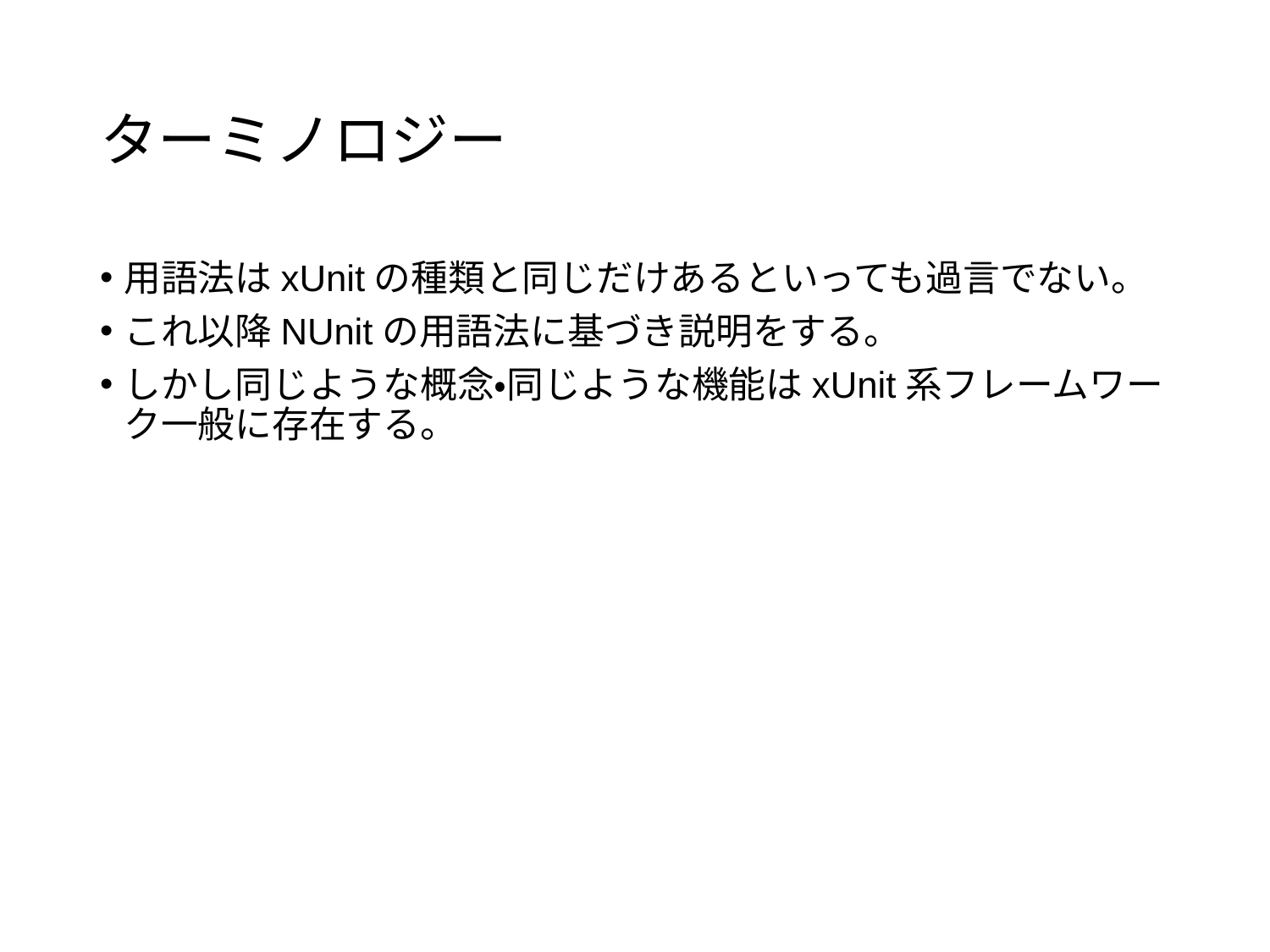

# ターミノロジー
用語法はxUnitの種類と同じだけあるといっても過言でない。
これ以降NUnitの用語法に基づき説明をする。
しかし同じような概念・同じような機能はxUnit系フレームワーク一般に存在する。